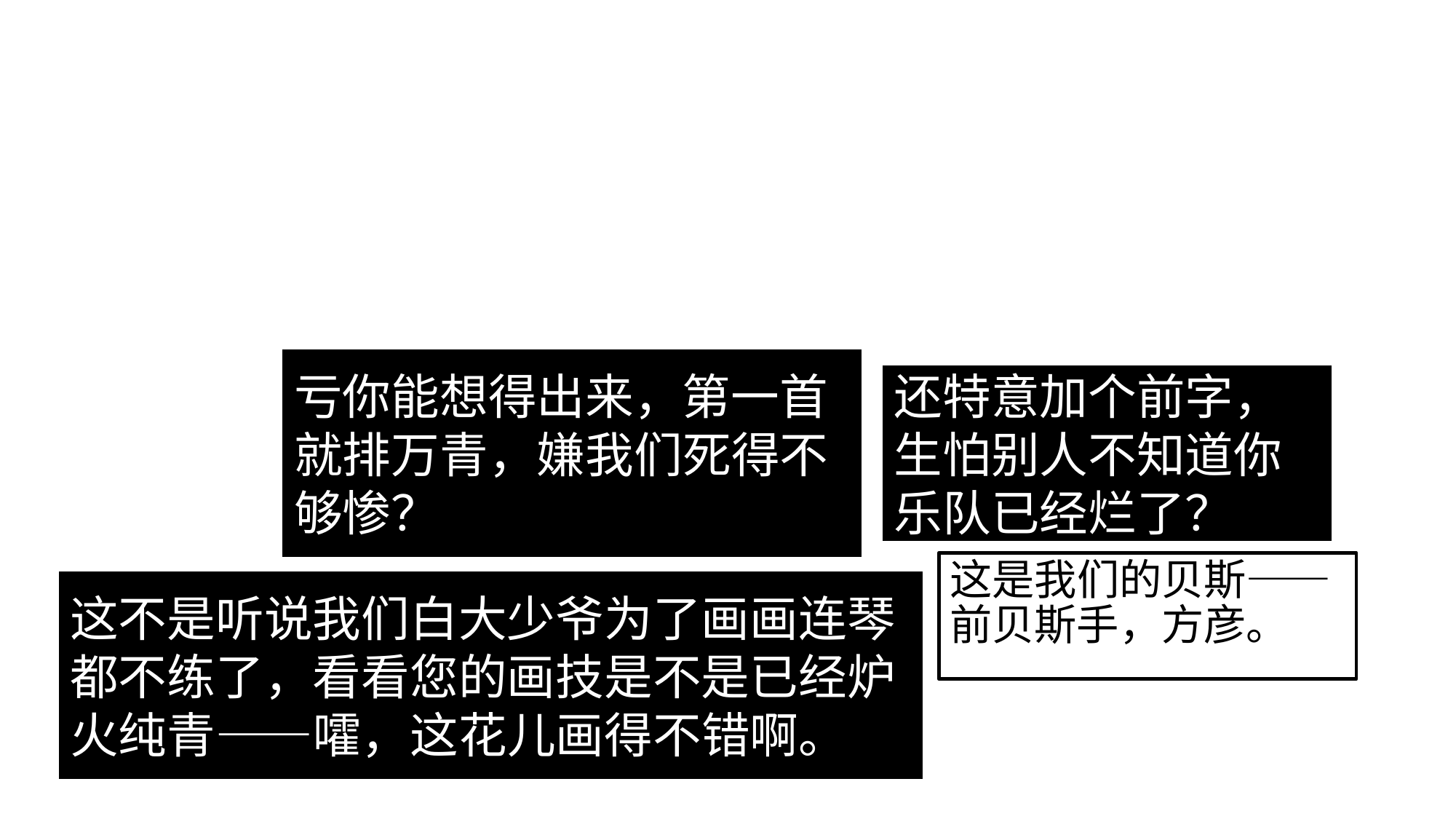

亏你能想得出来，第一首就排万青，嫌我们死得不够惨？
还特意加个前字，生怕别人不知道你乐队已经烂了？
这是我们的贝斯——前贝斯手，方彦。
这不是听说我们白大少爷为了画画连琴都不练了，看看您的画技是不是已经炉火纯青——嚯，这花儿画得不错啊。